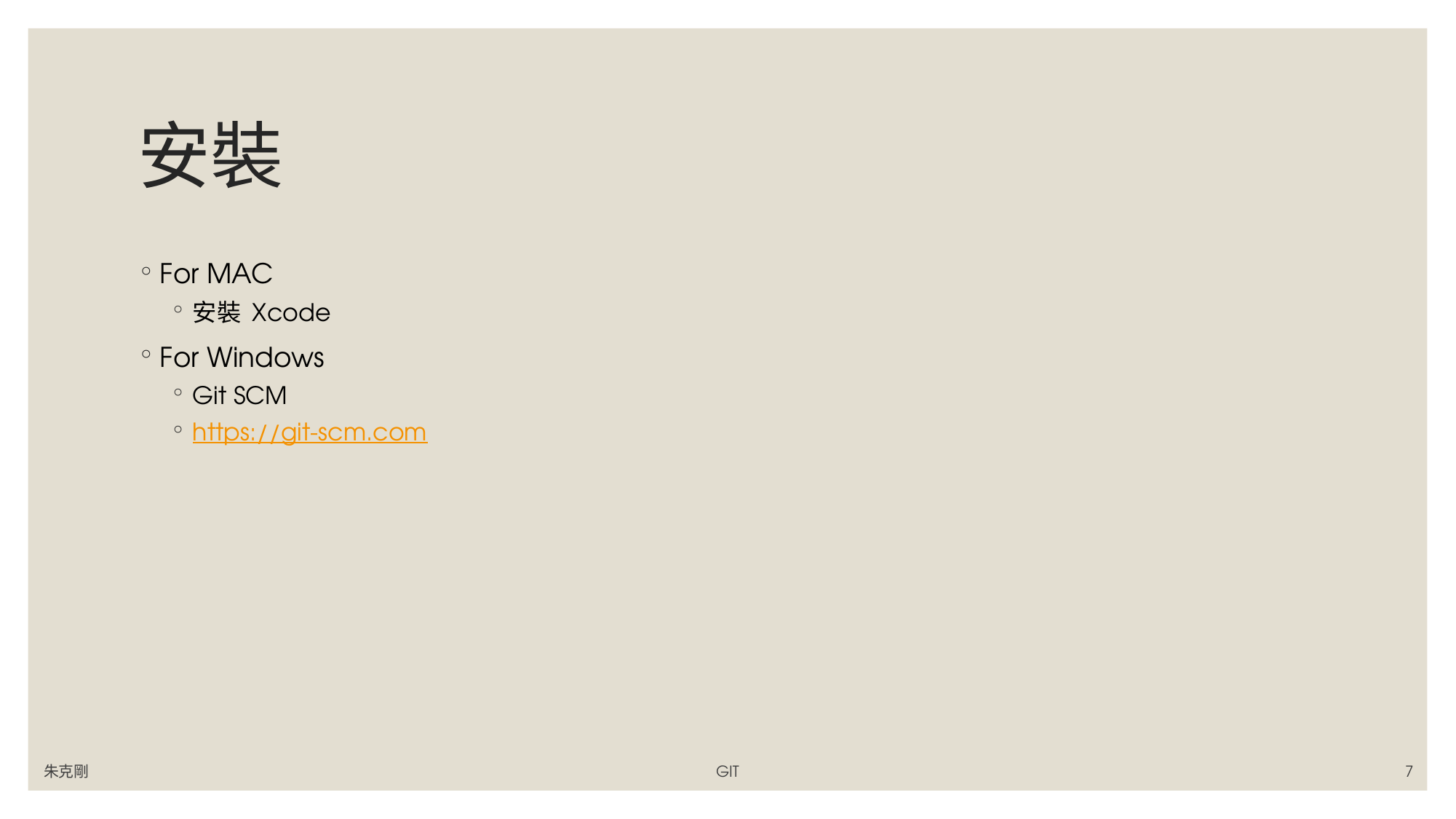

# 安裝
For MAC
安裝 Xcode
For Windows
Git SCM
https://git-scm.com
朱克剛
GIT
7